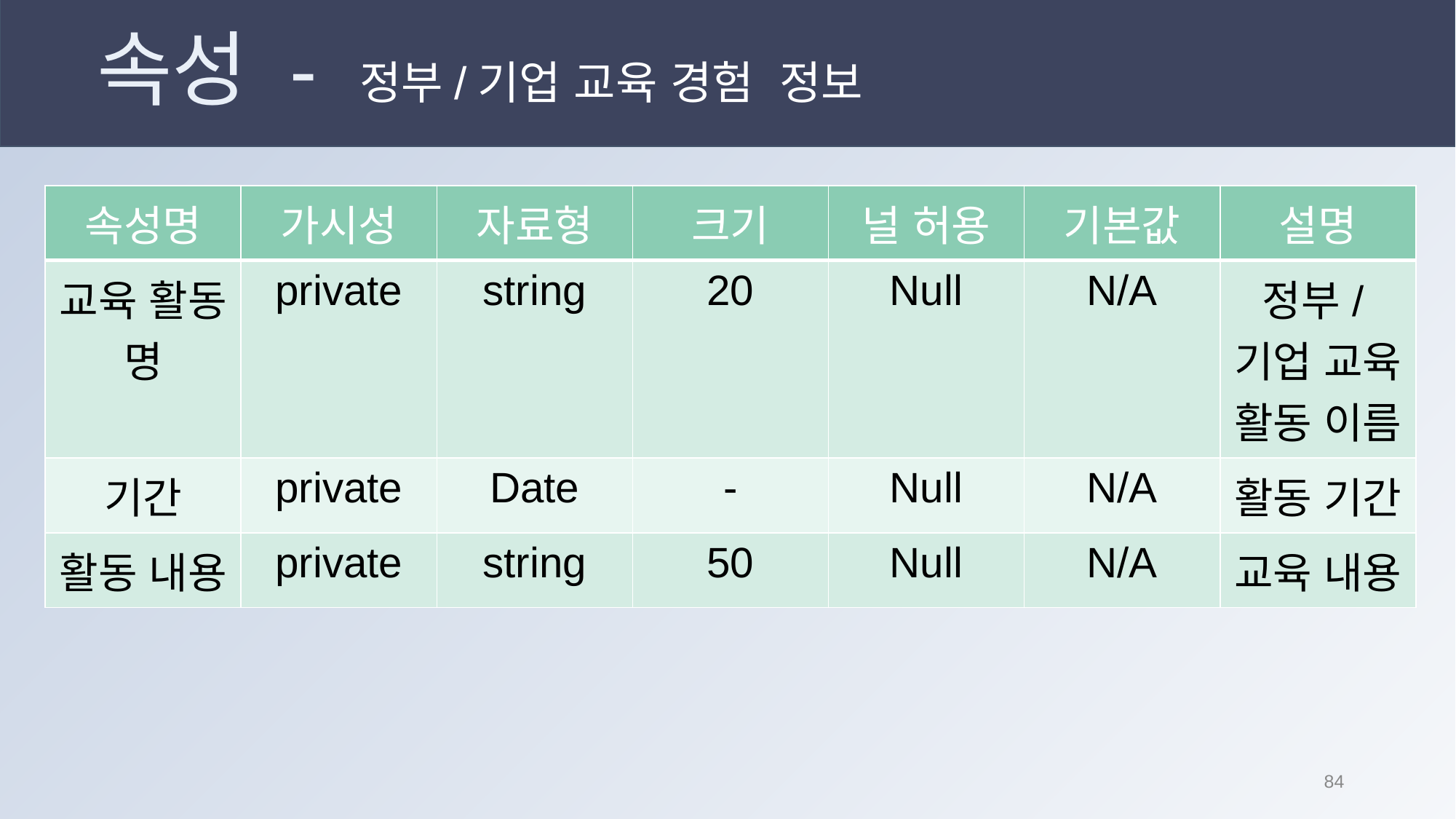

# 속성 - 정부/기업 교육 경험  정보

| 속성명 | 가시성 | 자료형 | 크기 | 널 허용 | 기본값 | 설명 |
| --- | --- | --- | --- | --- | --- | --- |
| 교육 활동 명 | private | string | 20 | Null | N/A | 정부/기업 교육 활동 이름 |
| 기간 | private | Date | - | Null | N/A | 활동 기간 |
| 활동 내용 | private | string | 50 | Null | N/A | 교육 내용 |
84